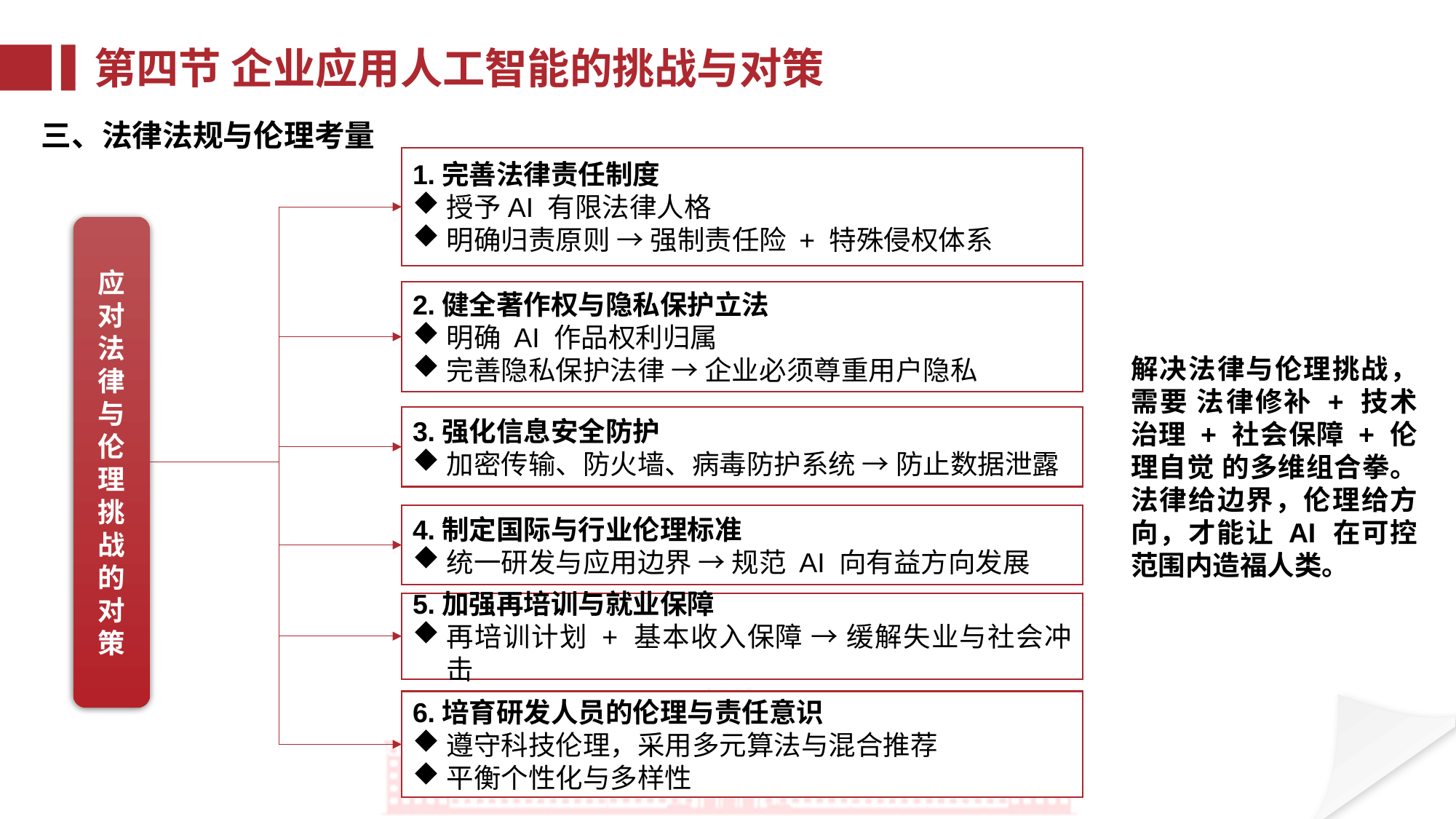

第四节 企业应用人工智能的挑战与对策
三、法律法规与伦理考量
1.完善法律责任制度
授予AI 有限法律人格
明确归责原则 → 强制责任险 + 特殊侵权体系
应对法律与伦理挑战的对策
2.健全著作权与隐私保护立法
明确 AI 作品权利归属
完善隐私保护法律 → 企业必须尊重用户隐私
解决法律与伦理挑战，需要 法律修补 + 技术治理 + 社会保障 + 伦理自觉 的多维组合拳。法律给边界，伦理给方向，才能让 AI 在可控范围内造福人类。
3.强化信息安全防护
加密传输、防火墙、病毒防护系统 → 防止数据泄露
4.制定国际与行业伦理标准
统一研发与应用边界 → 规范 AI 向有益方向发展
5.加强再培训与就业保障
再培训计划 + 基本收入保障 → 缓解失业与社会冲击
6.培育研发人员的伦理与责任意识
遵守科技伦理，采用多元算法与混合推荐
平衡个性化与多样性